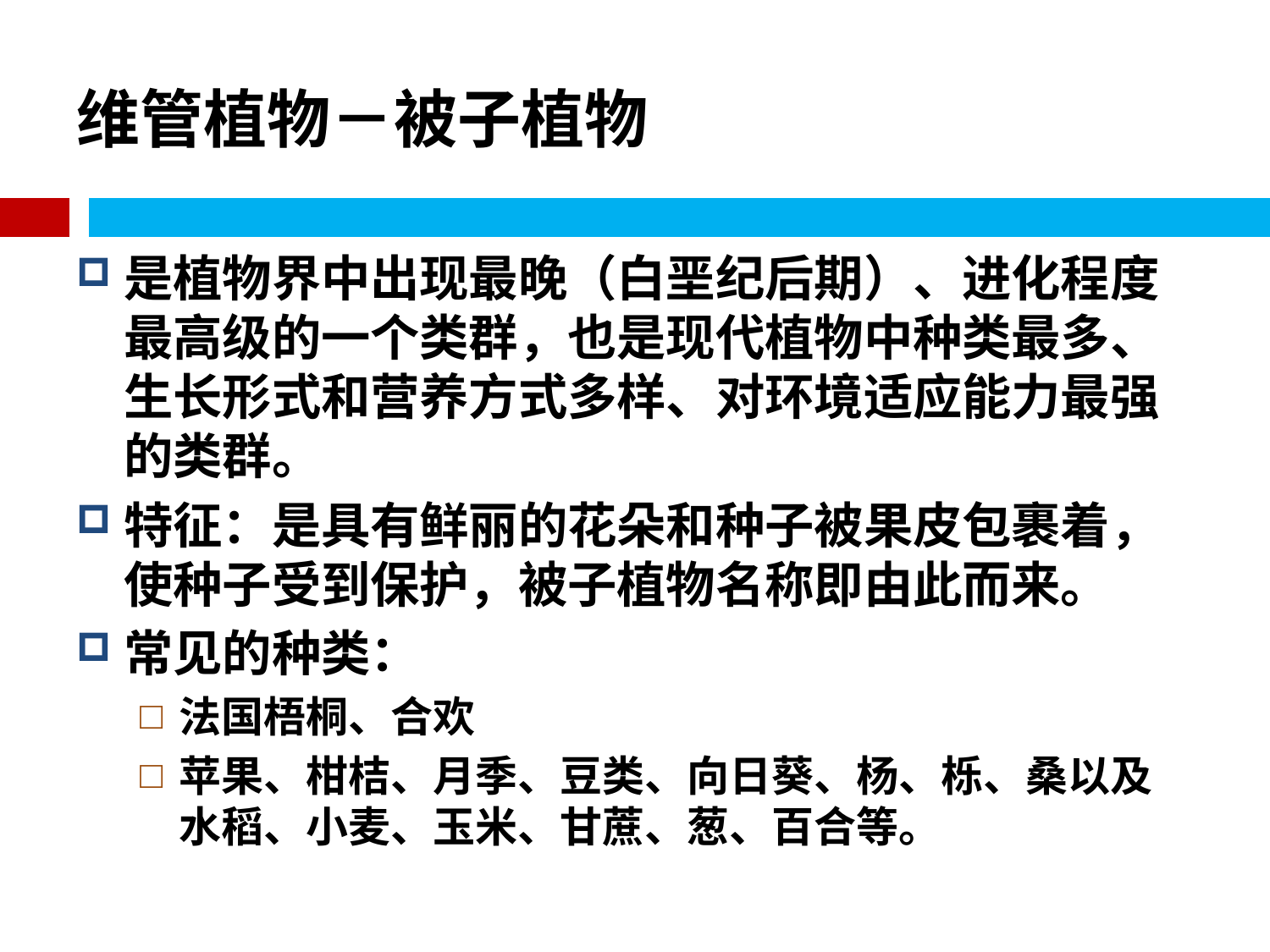

# 维管植物－被子植物
是植物界中出现最晚（白垩纪后期）、进化程度最高级的一个类群，也是现代植物中种类最多、生长形式和营养方式多样、对环境适应能力最强的类群。
特征：是具有鲜丽的花朵和种子被果皮包裹着，使种子受到保护，被子植物名称即由此而来。
常见的种类：
法国梧桐、合欢
苹果、柑桔、月季、豆类、向日葵、杨、栎、桑以及水稻、小麦、玉米、甘蔗、葱、百合等。